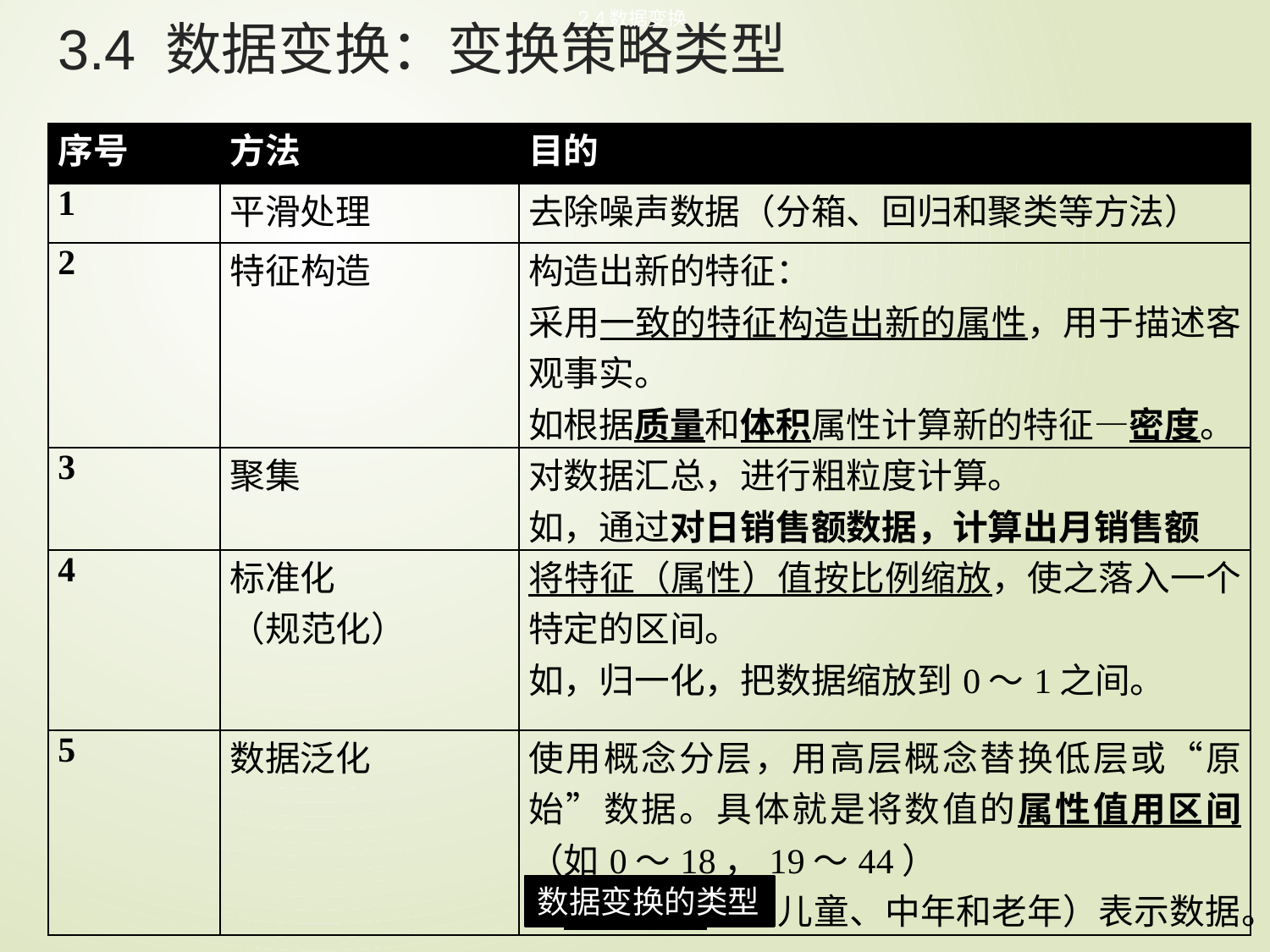

2.4数据变换
# 3.4 数据变换：变换策略类型
| 序号 | 方法 | 目的 |
| --- | --- | --- |
| 1 | 平滑处理 | 去除噪声数据（分箱、回归和聚类等方法） |
| 2 | 特征构造 | 构造出新的特征： 采用一致的特征构造出新的属性，用于描述客观事实。 如根据质量和体积属性计算新的特征—密度。 |
| 3 | 聚集 | 对数据汇总，进行粗粒度计算。 如，通过对日销售额数据，计算出月销售额 |
| 4 | 标准化 （规范化） | 将特征（属性）值按比例缩放，使之落入一个特定的区间。 如，归一化，把数据缩放到0～1之间。 |
| 5 | 数据泛化 | 使用概念分层，用高层概念替换低层或“原始”数据。具体就是将数值的属性值用区间（如0～18，19～44） 或概念标签（如儿童、中年和老年）表示数据。 |
数据变换的类型